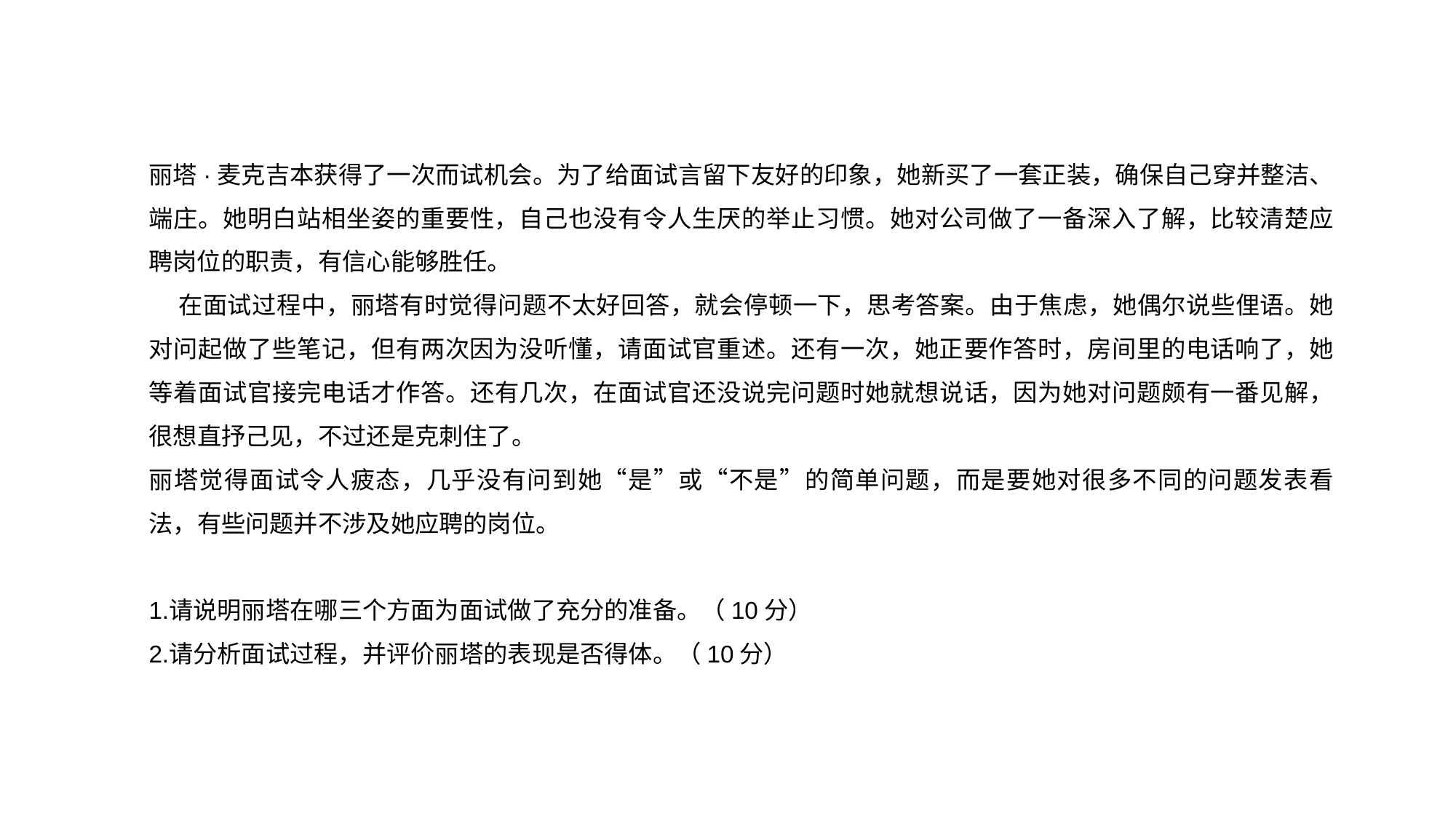

丽塔·麦克吉本获得了一次而试机会。为了给面试言留下友好的印象，她新买了一套正装，确保自己穿并整洁、端庄。她明白站相坐姿的重要性，自己也没有令人生厌的举止习惯。她对公司做了一备深入了解，比较清楚应聘岗位的职责，有信心能够胜任。
    在面试过程中，丽塔有时觉得问题不太好回答，就会停顿一下，思考答案。由于焦虑，她偶尔说些俚语。她对问起做了些笔记，但有两次因为没听懂，请面试官重述。还有一次，她正要作答时，房间里的电话响了，她等着面试官接完电话才作答。还有几次，在面试官还没说完问题时她就想说话，因为她对问题颇有一番见解，很想直抒己见，不过还是克刺住了。
丽塔觉得面试令人疲态，几乎没有问到她“是”或“不是”的简单问题，而是要她对很多不同的问题发表看法，有些问题并不涉及她应聘的岗位。

请说明丽塔在哪三个方面为面试做了充分的准备。（10分）
请分析面试过程，并评价丽塔的表现是否得体。（10分）